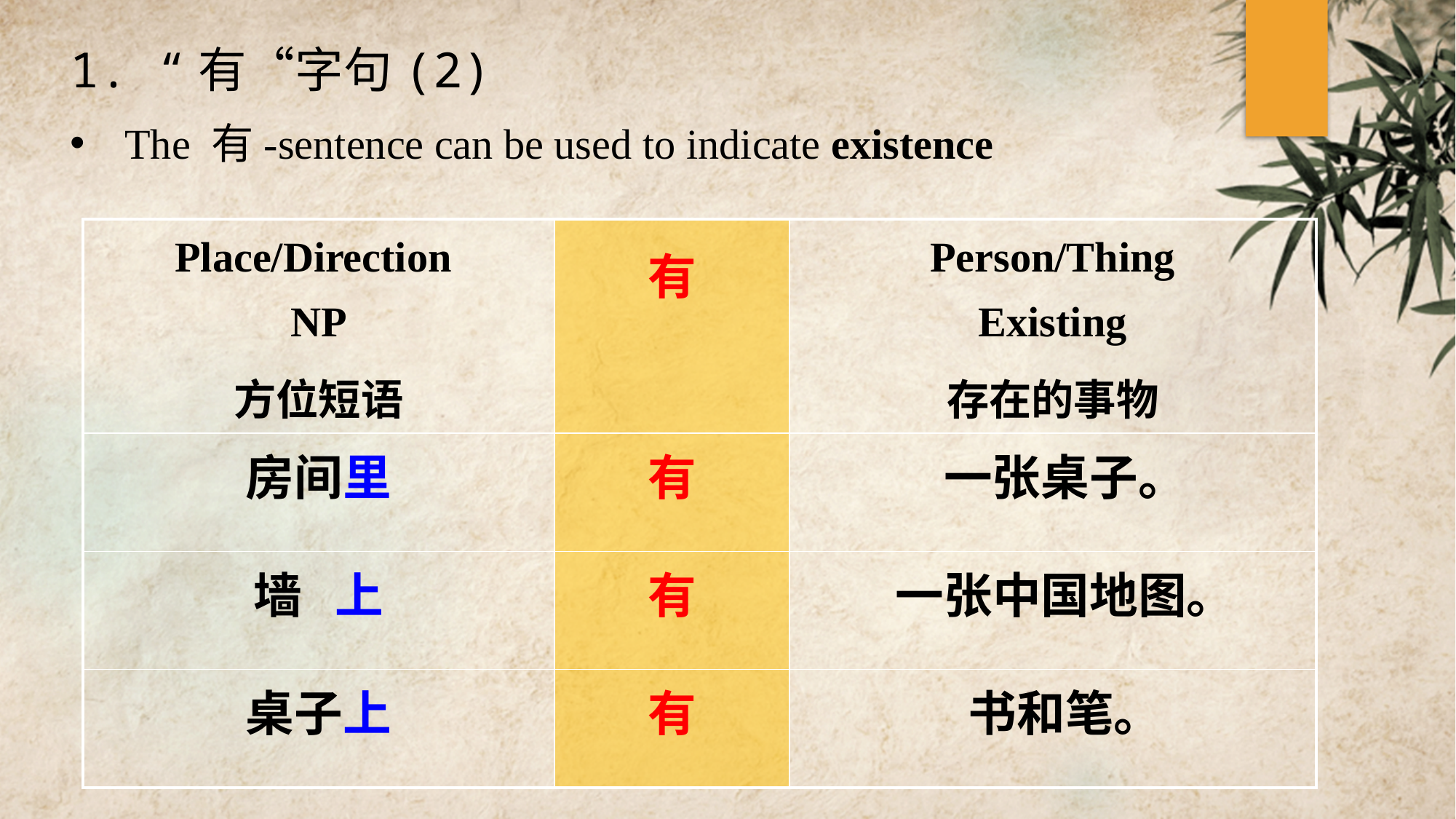

1. “有“字句(2)
The 有-sentence can be used to indicate existence
| Place/Direction NP 方位短语 | 有 | Person/Thing Existing 存在的事物 |
| --- | --- | --- |
| 房间里 | 有 | 一张桌子。 |
| 墙 上 | 有 | 一张中国地图。 |
| 桌子上 | 有 | 书和笔。 |